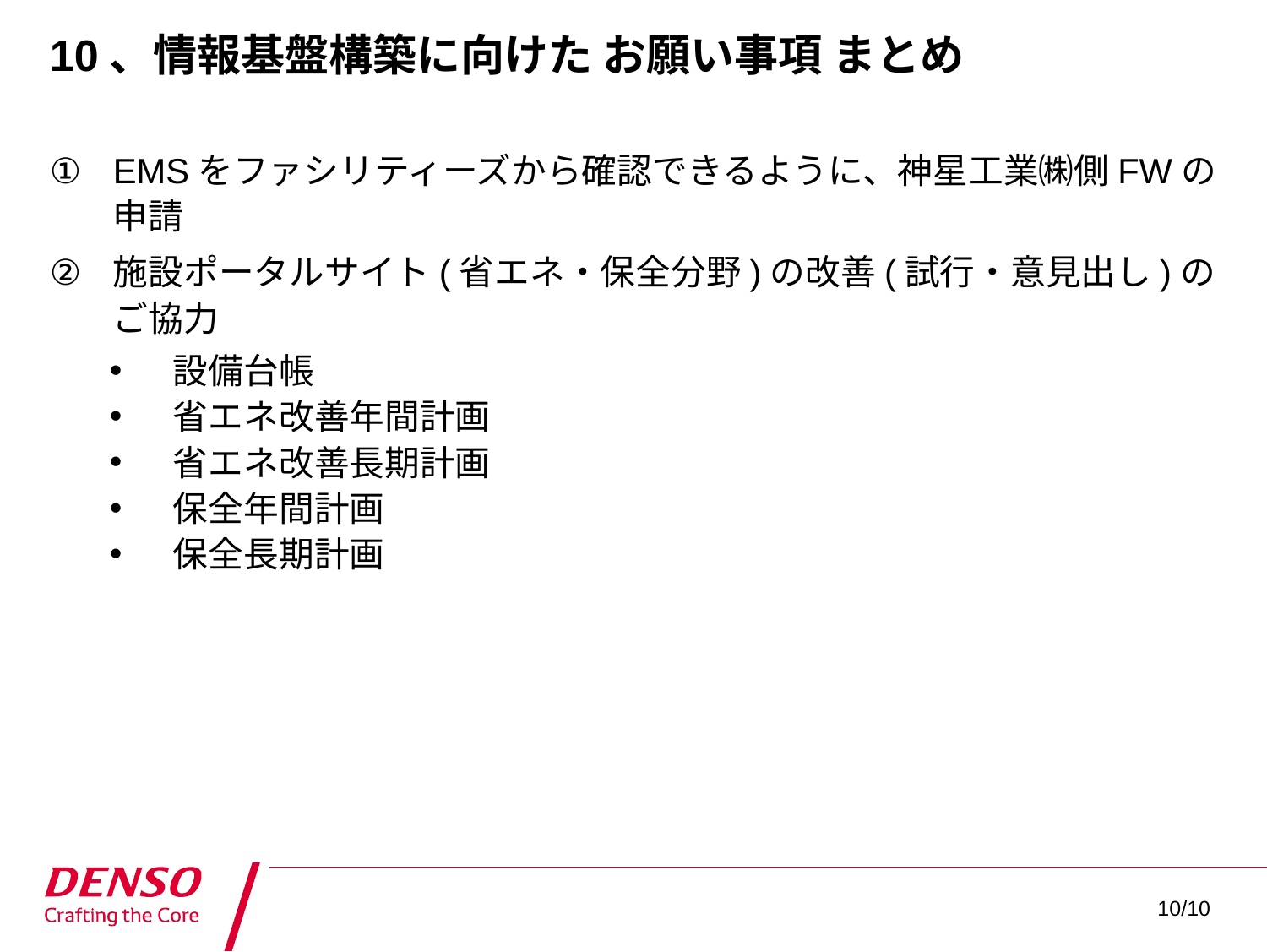

# 10、情報基盤構築に向けた お願い事項 まとめ
EMSをファシリティーズから確認できるように、神星工業㈱側FWの申請
施設ポータルサイト(省エネ・保全分野)の改善(試行・意見出し)のご協力
設備台帳
省エネ改善年間計画
省エネ改善長期計画
保全年間計画
保全長期計画

19
10/10